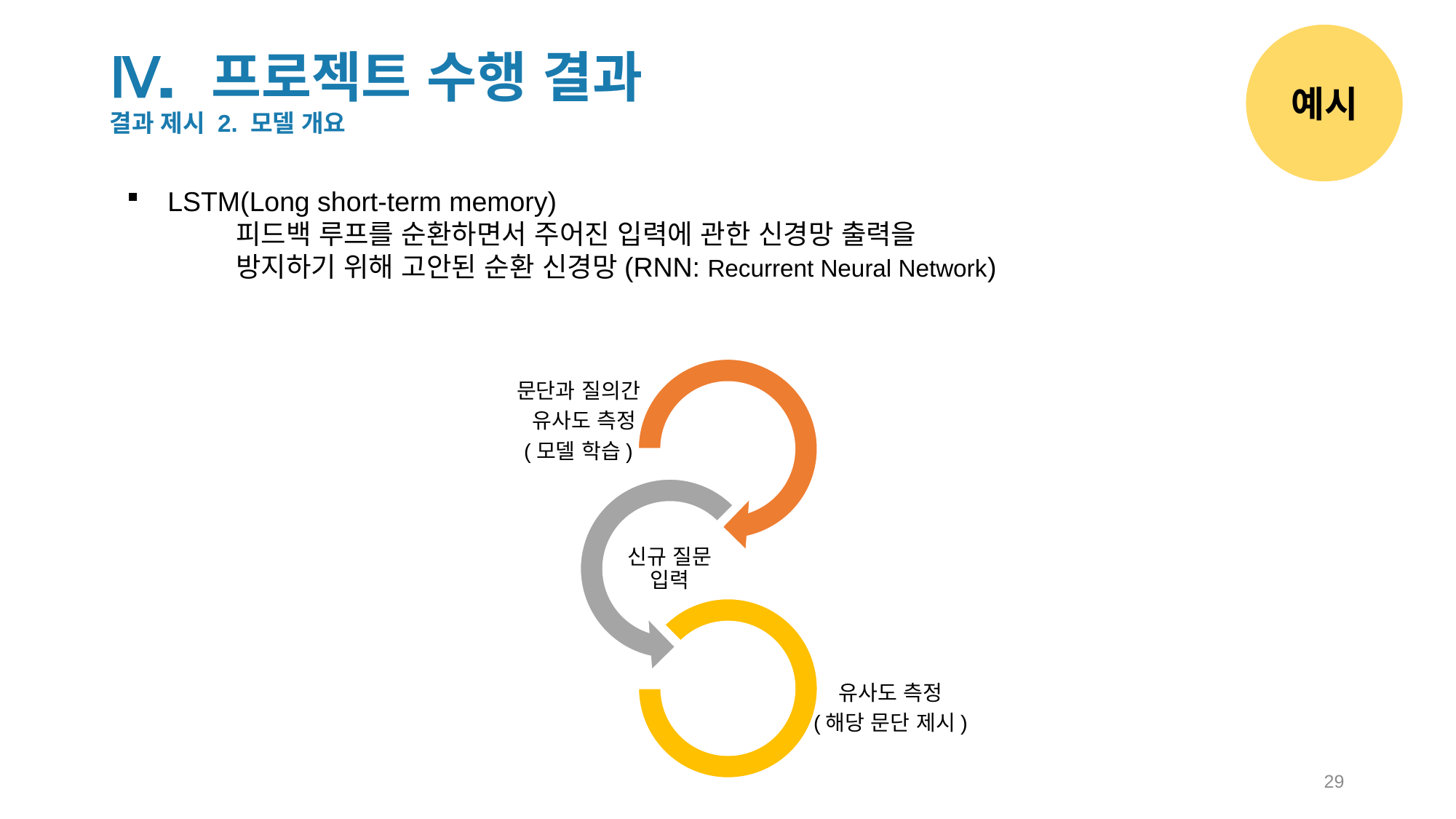

예시
Ⅳ.  프로젝트 수행 결과
결과 제시 2. 모델 개요
LSTM(Long short-term memory)
	피드백 루프를 순환하면서 주어진 입력에 관한 신경망 출력을
	방지하기 위해 고안된 순환 신경망(RNN: Recurrent Neural Network)

문단과 질의간
 유사도 측정
(모델 학습)
신규 질문 입력
유사도 측정
(해당 문단 제시)
29